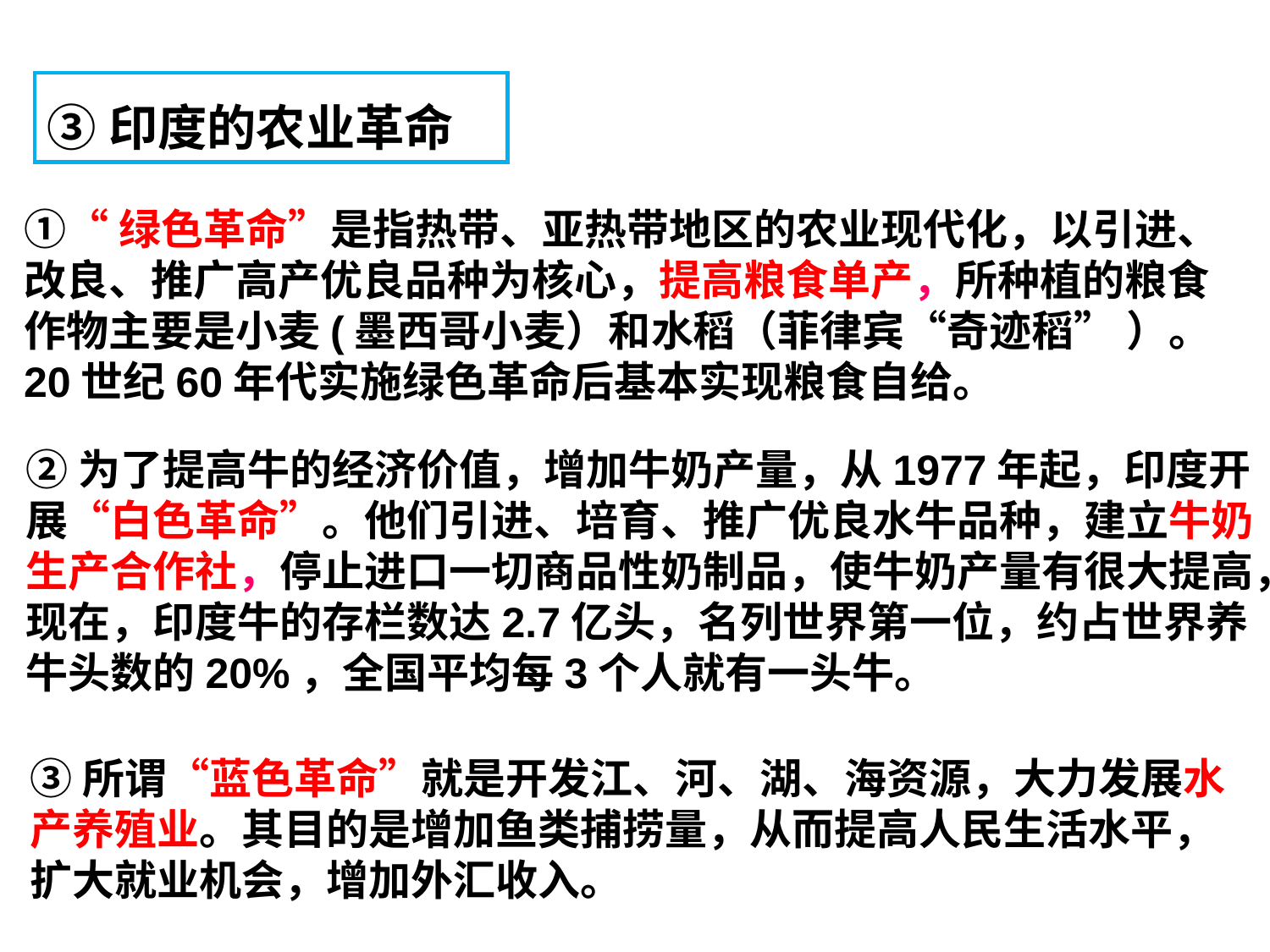

③印度的农业革命
①“绿色革命”是指热带、亚热带地区的农业现代化，以引进、改良、推广高产优良品种为核心，提高粮食单产，所种植的粮食作物主要是小麦(墨西哥小麦）和水稻（菲律宾“奇迹稻” ）。20世纪60年代实施绿色革命后基本实现粮食自给。
②为了提高牛的经济价值，增加牛奶产量，从1977年起，印度开展“白色革命”。他们引进、培育、推广优良水牛品种，建立牛奶生产合作社，停止进口一切商品性奶制品，使牛奶产量有很大提高，现在，印度牛的存栏数达2.7亿头，名列世界第一位，约占世界养牛头数的20%，全国平均每3个人就有一头牛。
③所谓“蓝色革命”就是开发江、河、湖、海资源，大力发展水产养殖业。其目的是增加鱼类捕捞量，从而提高人民生活水平，扩大就业机会，增加外汇收入。